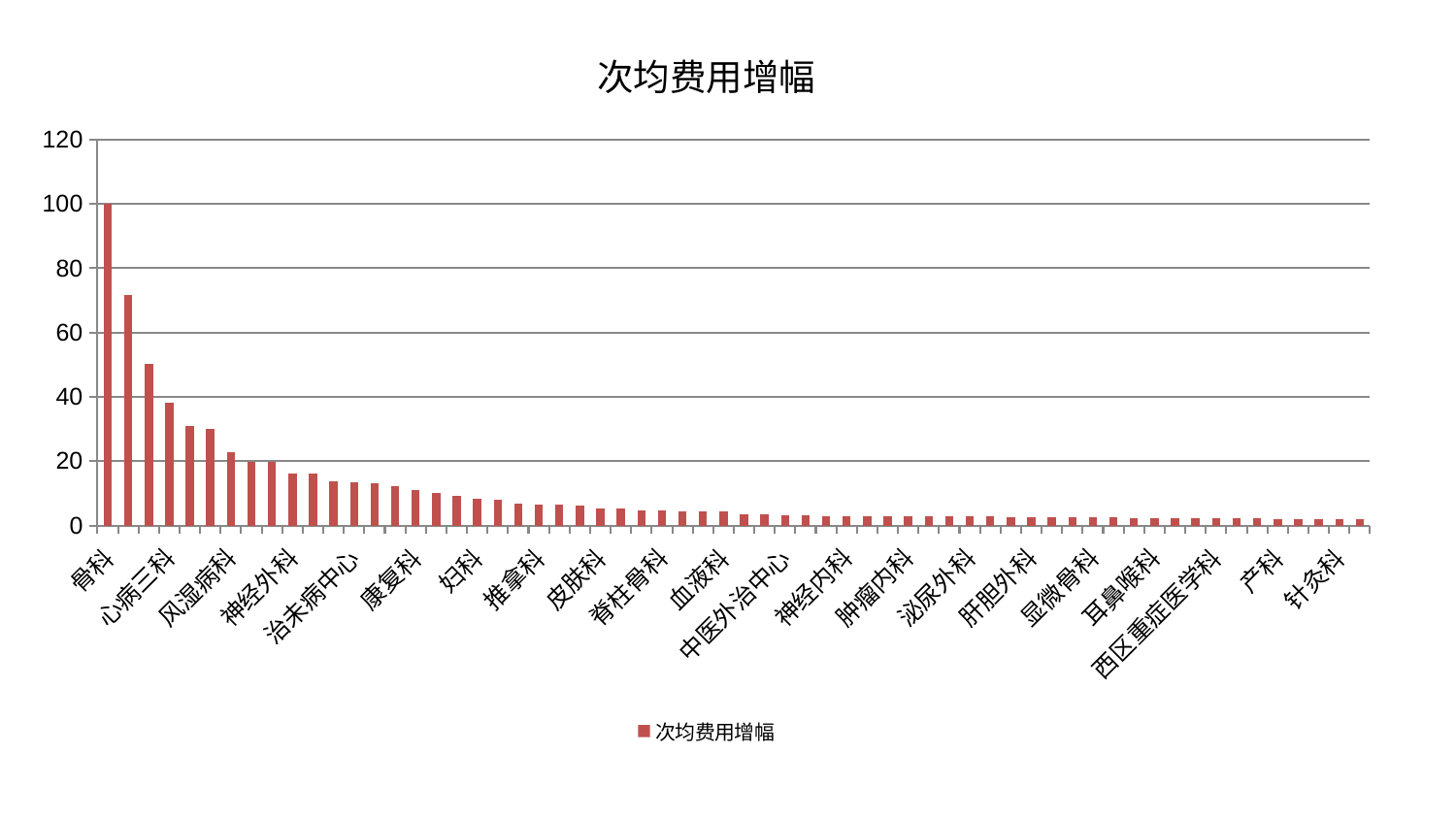

### Chart: 次均费用增幅

| Category | 次均费用增幅 |
|---|---|
| 骨科 | 99.99999999999999 |
| 身心医学科 | 71.78473388341186 |
| 肝病科 | 50.28443856851797 |
| 心病三科 | 38.03562668923607 |
| 乳腺甲状腺外科 | 30.978755084442465 |
| 妇二科 | 30.089046809314343 |
| 风湿病科 | 22.918580736926902 |
| 脑病一科 | 19.793451644891885 |
| 重症医学科 | 19.73255537986691 |
| 神经外科 | 16.272604417225114 |
| 老年医学科 | 16.20429726756591 |
| 微创骨科 | 13.704258580903334 |
| 治未病中心 | 13.32647179401395 |
| 心血管内科 | 13.236935840473576 |
| 肾病科 | 12.215749987640097 |
| 康复科 | 11.13828316910522 |
| 肾脏内科 | 10.208289996848634 |
| 小儿骨科 | 9.236609997545392 |
| 妇科 | 8.208618237019017 |
| 东区重症医学科 | 7.885407705106386 |
| 脾胃病科 | 6.783120359547671 |
| 推拿科 | 6.6286010820307935 |
| 综合内科 | 6.381254270913073 |
| 小儿推拿科 | 6.242708496579913 |
| 皮肤科 | 5.182069616956947 |
| 儿科 | 5.135804024876585 |
| 脾胃科消化科合并 | 4.734304741014397 |
| 脊柱骨科 | 4.558247548627614 |
| 心病一科 | 4.486868599450975 |
| 东区肾病科 | 4.340344826896903 |
| 血液科 | 4.266484388277638 |
| 普通外科 | 3.5187164880602078 |
| 内分泌科 | 3.4508542847996515 |
| 中医外治中心 | 3.2743648073654694 |
| 呼吸内科 | 3.2149491628658535 |
| 运动损伤骨科 | 2.907191602946647 |
| 神经内科 | 2.899959545607739 |
| 创伤骨科 | 2.8822463155246707 |
| 男科 | 2.872155927999741 |
| 肿瘤内科 | 2.8492249651944253 |
| 眼科 | 2.8421628278918414 |
| 消化内科 | 2.8199453787087783 |
| 泌尿外科 | 2.810322259954944 |
| 周围血管科 | 2.801463155772687 |
| 口腔科 | 2.703064021164031 |
| 肝胆外科 | 2.6632826481771397 |
| 中医经典科 | 2.632458466039622 |
| 胸外科 | 2.626429774561705 |
| 显微骨科 | 2.4414739964710033 |
| 美容皮肤科 | 2.425823834503317 |
| 心病二科 | 2.4228429848578616 |
| 耳鼻喉科 | 2.397449031958771 |
| 关节骨科 | 2.297686022613565 |
| 脑病二科 | 2.290033485908944 |
| 西区重症医学科 | 2.2746888808433905 |
| 医院 | 2.24294325550822 |
| 妇科妇二科合并 | 2.213797081187866 |
| 产科 | 2.1176825553268337 |
| 心病四科 | 1.9874452956839117 |
| 肛肠科 | 1.9713195141211437 |
| 针灸科 | 1.933638633849334 |
| 脑病三科 | 1.8937677519630318 |
171